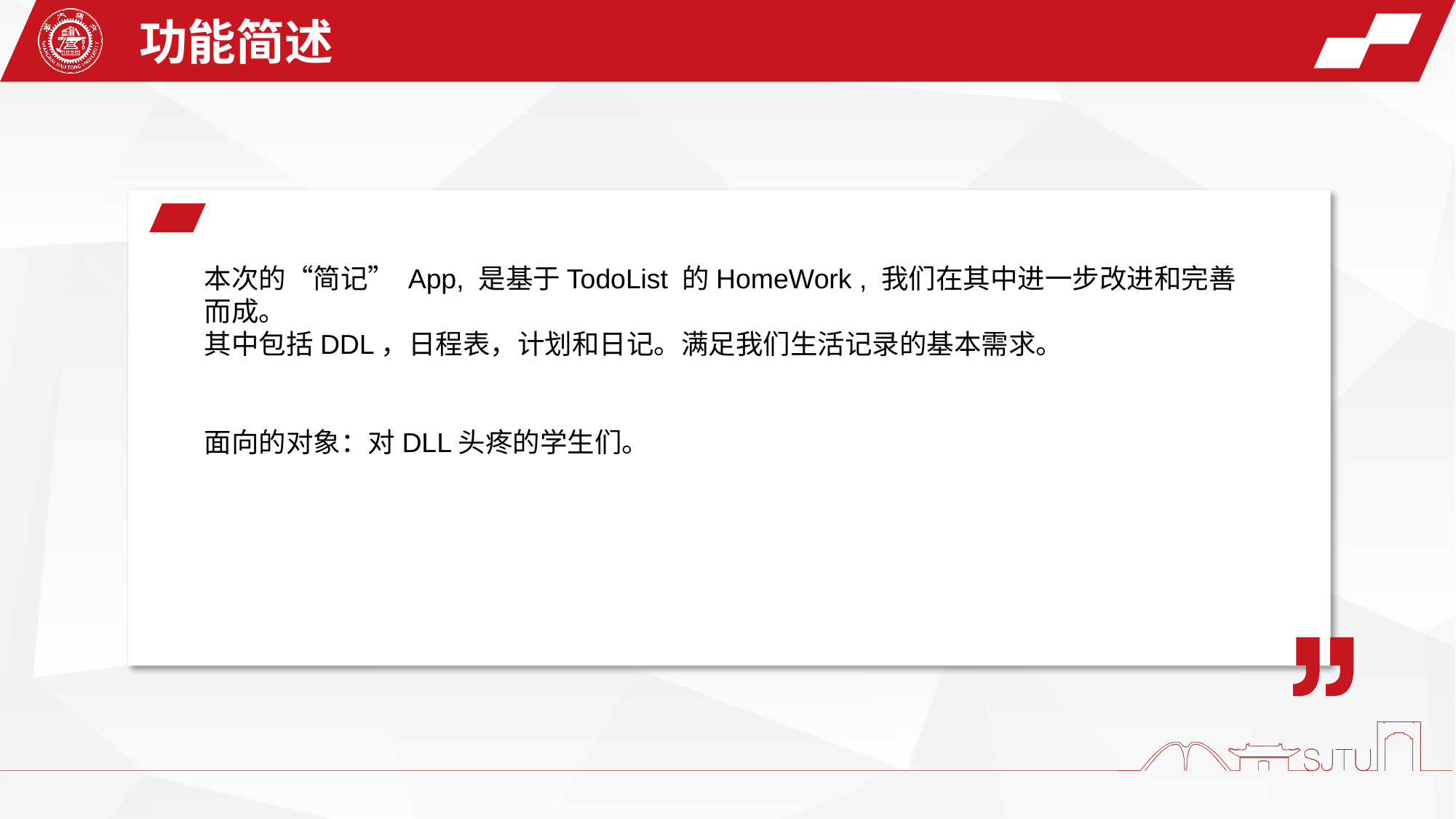

功能简述

本次的“简记” App, 是基于TodoList 的HomeWork , 我们在其中进一步改进和完善而成。
其中包括DDL，日程表，计划和日记。满足我们生活记录的基本需求。

面向的对象：对DLL头疼的学生们。